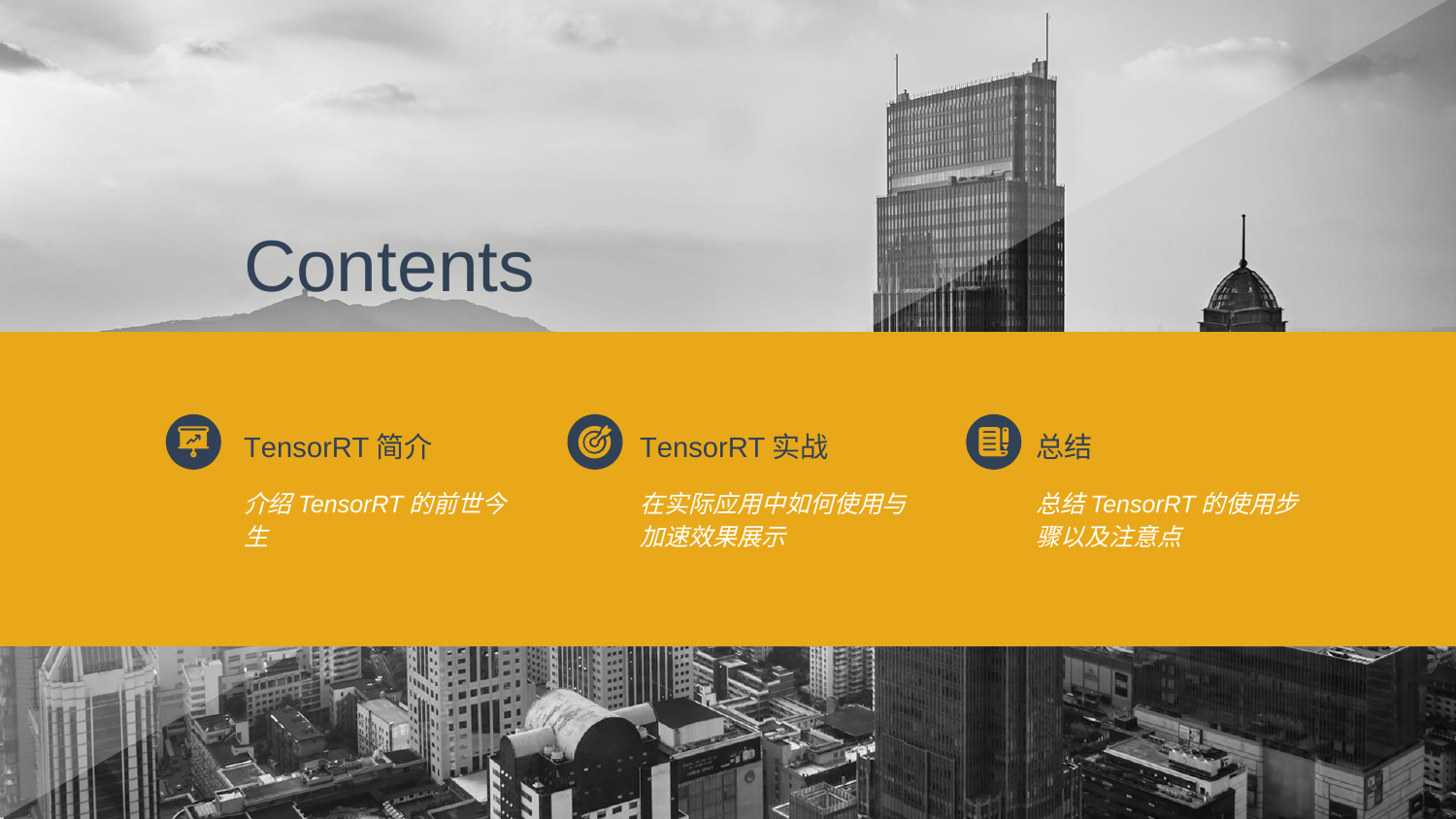

# Contents
TensorRT简介
总结
TensorRT实战

介绍TensorRT的前世今生
在实际应用中如何使用与加速效果展示
总结TensorRT的使用步骤以及注意点